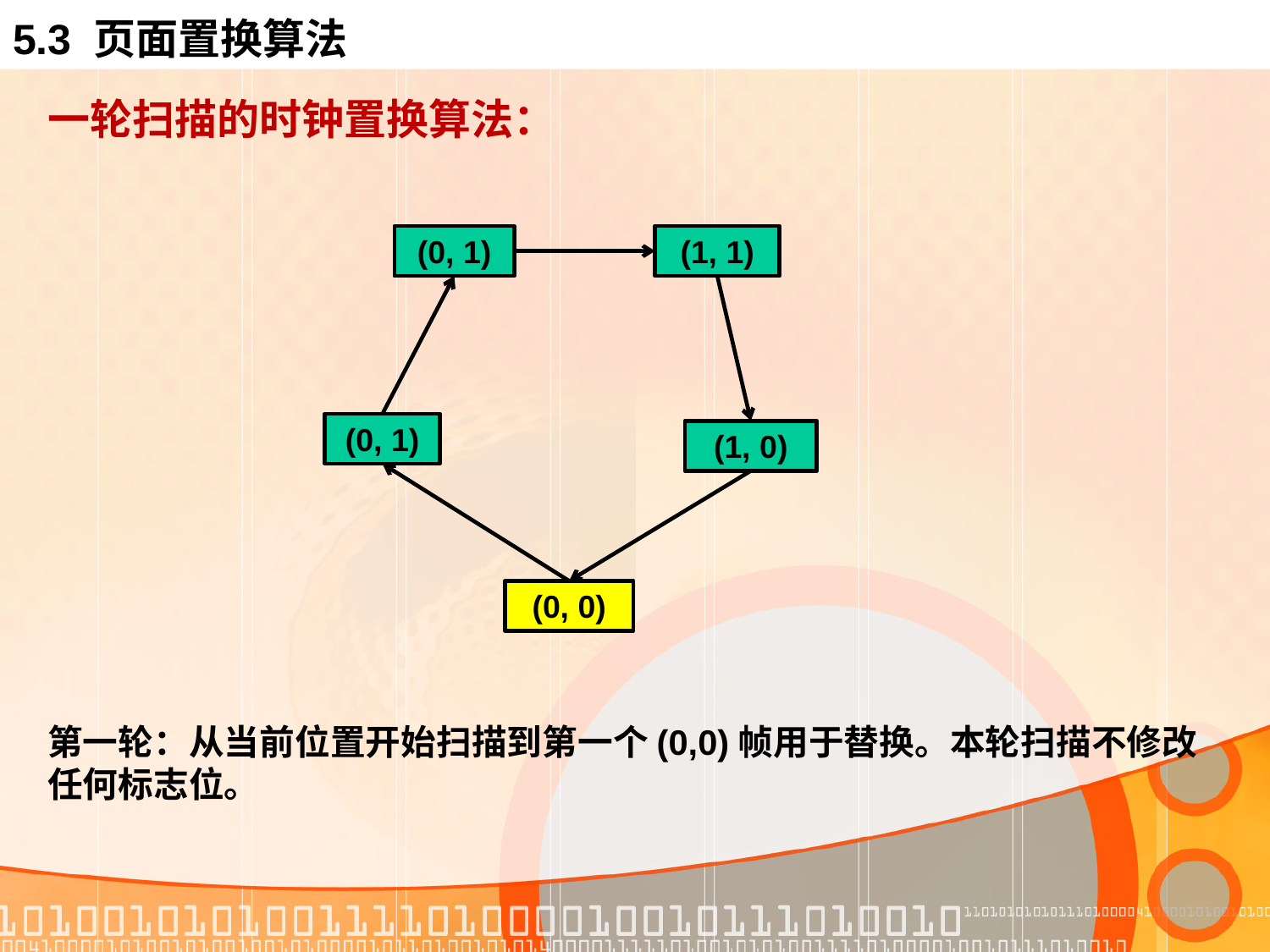

5.3 页面置换算法
一轮扫描的时钟置换算法：
(0, 1)
(1, 1)
(0, 1)
(1, 0)
(0, 0)
第一轮：从当前位置开始扫描到第一个(0,0)帧用于替换。本轮扫描不修改任何标志位。